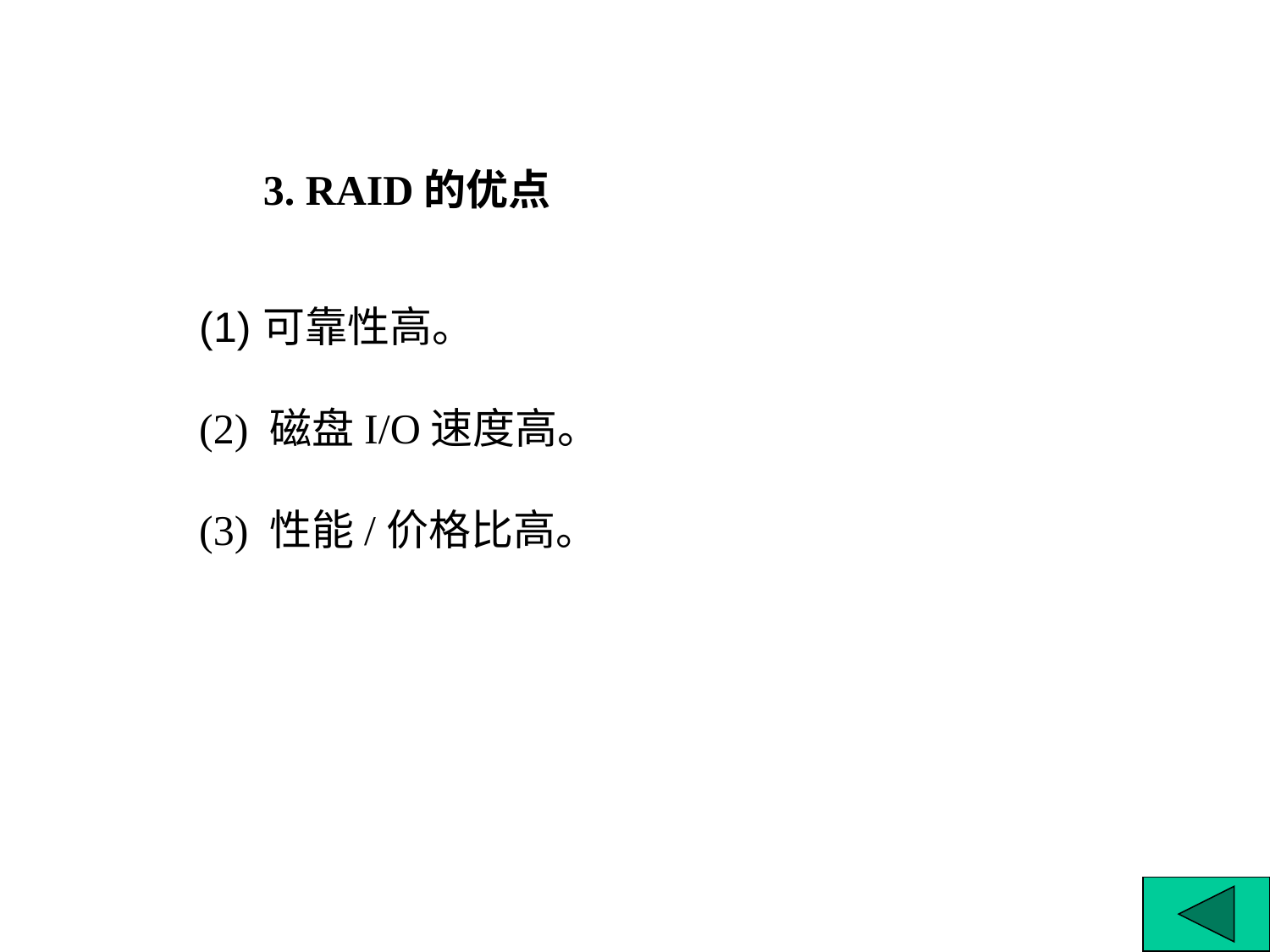

3. RAID的优点
可靠性高。
(2) 磁盘I/O速度高。
(3) 性能/价格比高。